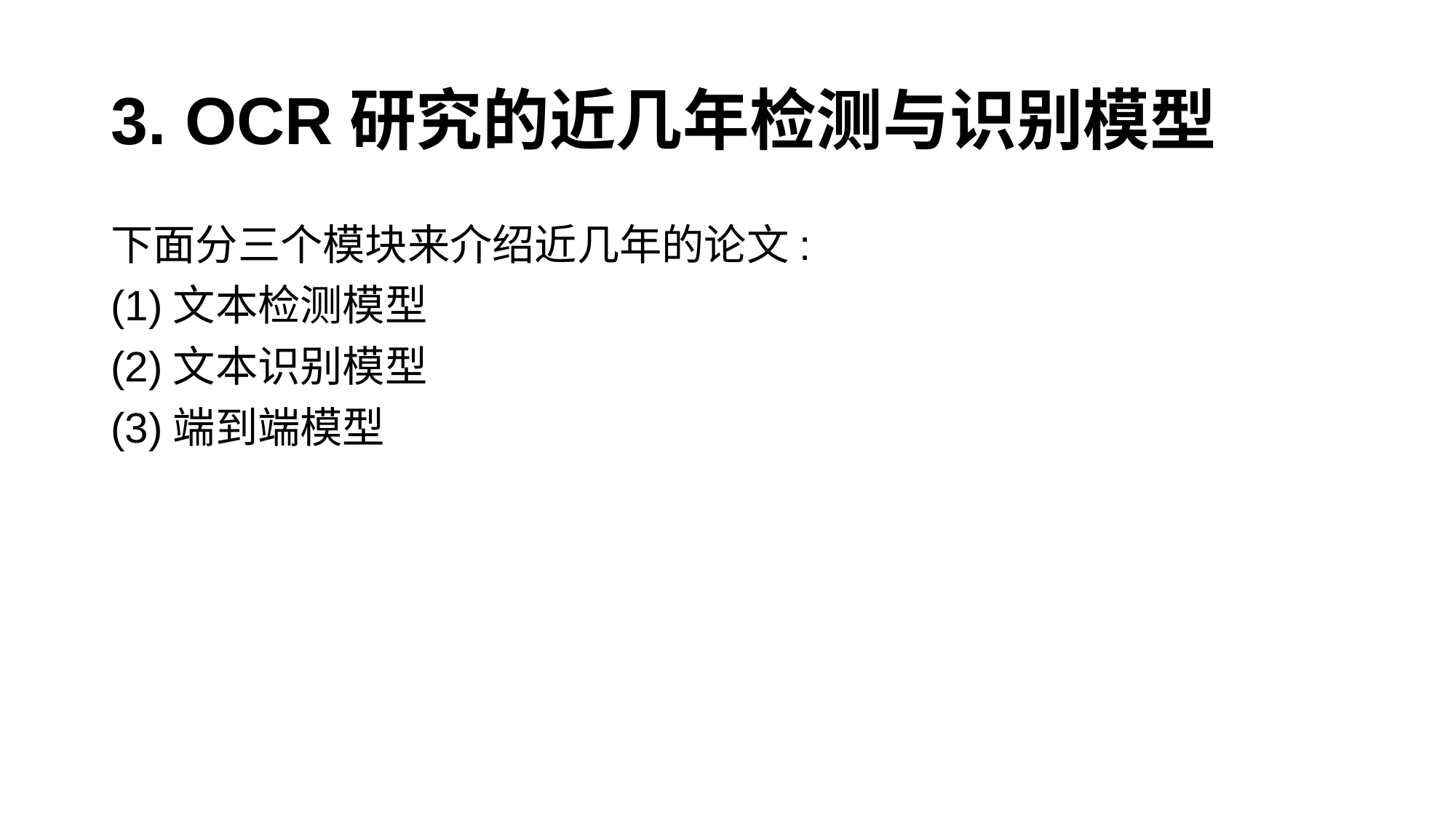

# 3. OCR研究的近几年检测与识别模型
下面分三个模块来介绍近几年的论文:
(1)文本检测模型
(2)文本识别模型
(3)端到端模型